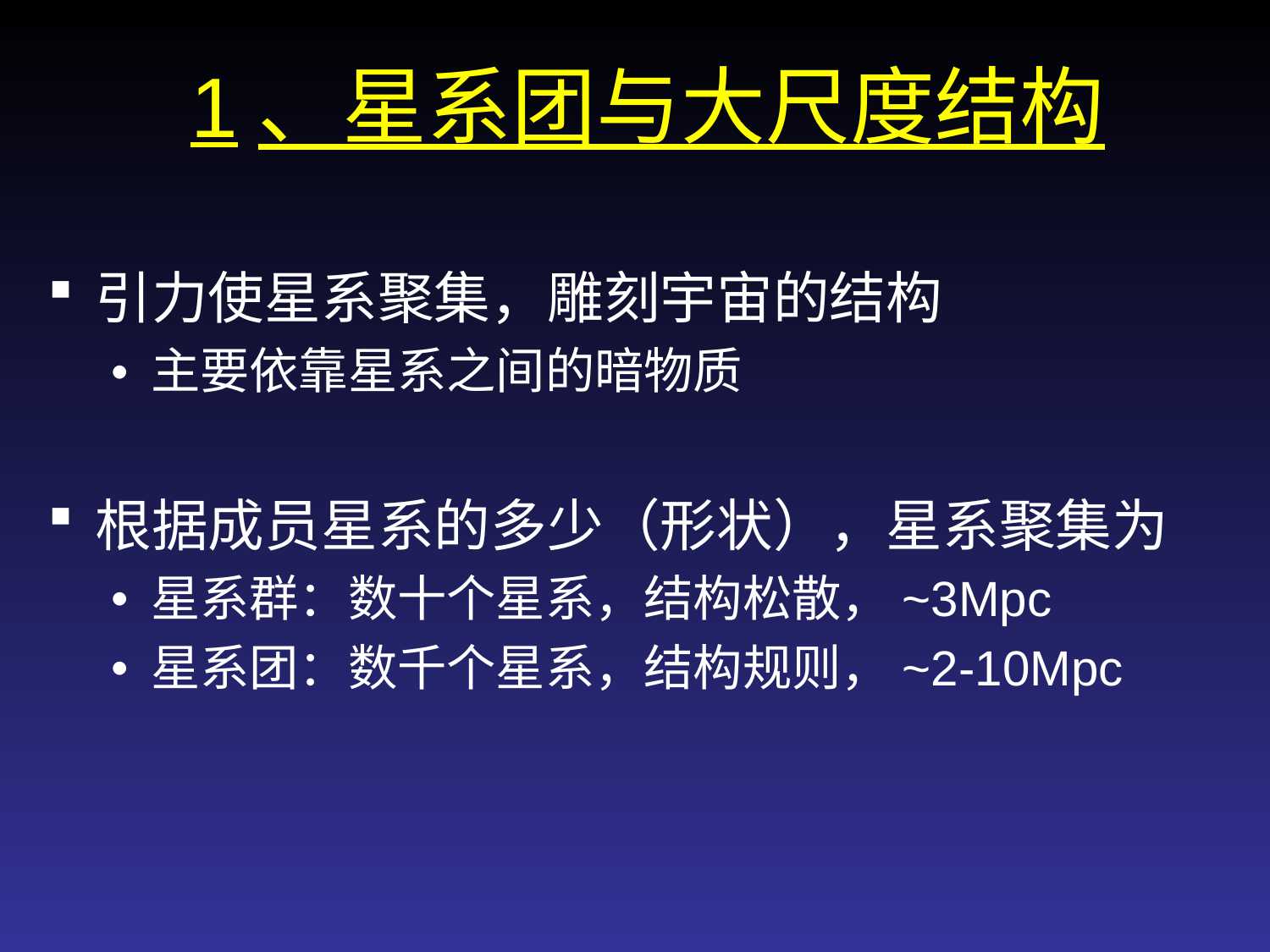

# 1、星系团与大尺度结构
引力使星系聚集，雕刻宇宙的结构
主要依靠星系之间的暗物质

根据成员星系的多少（形状），星系聚集为
星系群：数十个星系，结构松散，~3Mpc
星系团：数千个星系，结构规则，~2-10Mpc